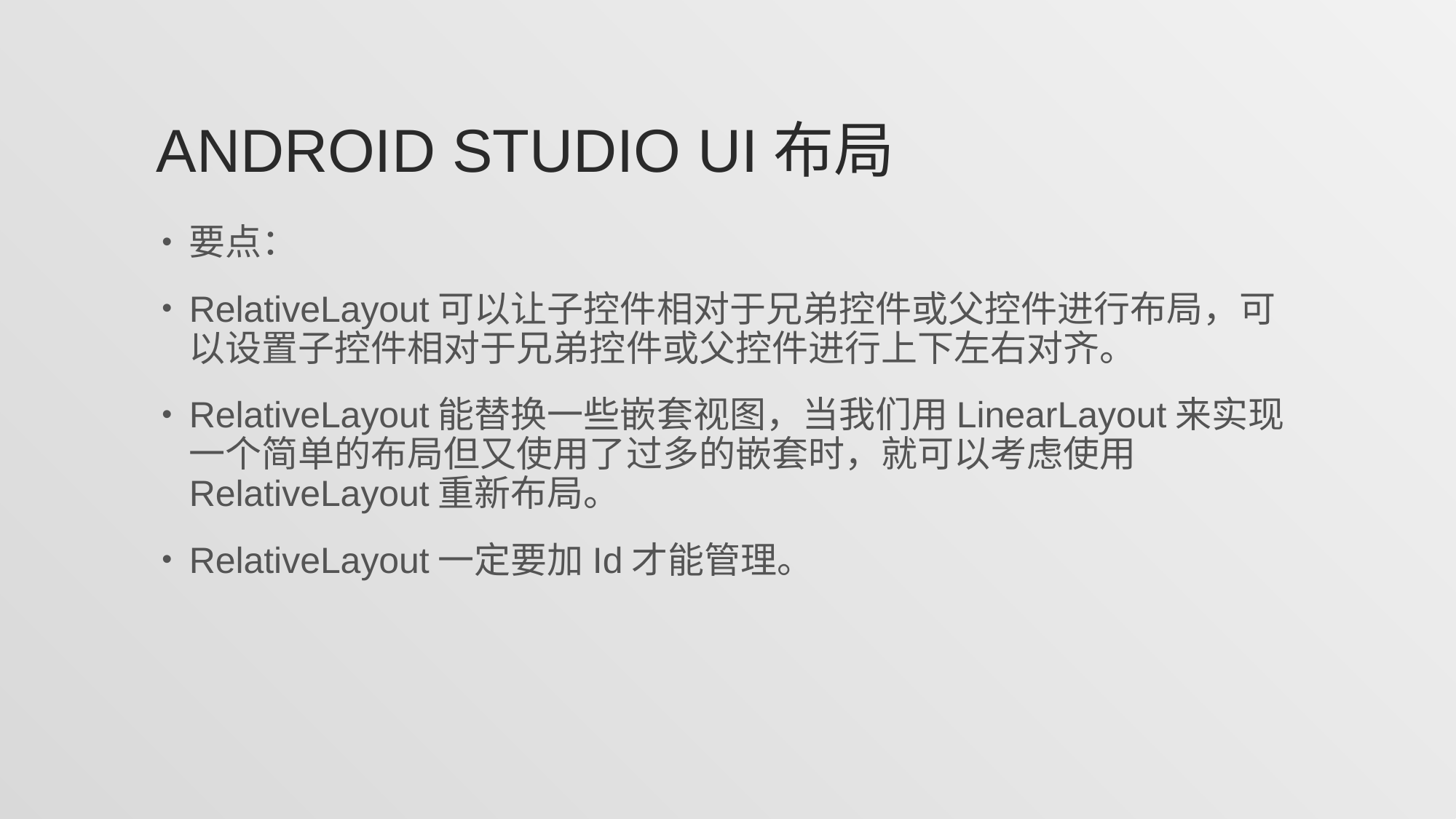

# Android studio UI布局
要点：
RelativeLayout可以让子控件相对于兄弟控件或父控件进行布局，可以设置子控件相对于兄弟控件或父控件进行上下左右对齐。
RelativeLayout能替换一些嵌套视图，当我们用LinearLayout来实现一个简单的布局但又使用了过多的嵌套时，就可以考虑使用RelativeLayout重新布局。
RelativeLayout一定要加Id才能管理。